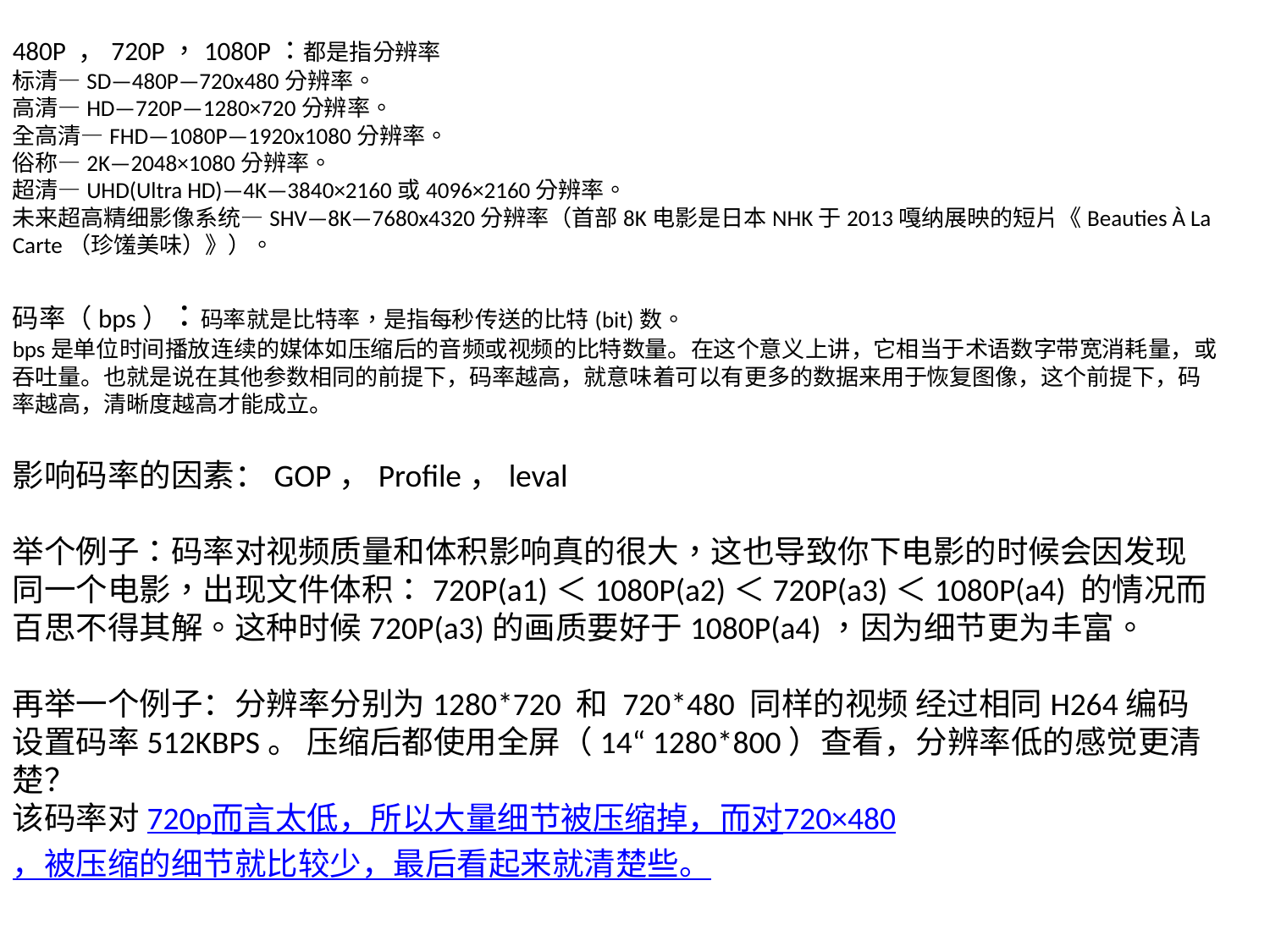

480P ，720P，1080P：都是指分辨率
标清—SD—480P—720x480分辨率。
高清—HD—720P—1280×720分辨率。
全高清—FHD—1080P—1920x1080分辨率。
俗称—2K—2048×1080分辨率。
超清—UHD(Ultra HD)—4K—3840×2160或4096×2160分辨率。
未来超高精细影像系统—SHV—8K—7680x4320分辨率（首部8K电影是日本NHK于2013嘎纳展映的短片《Beauties À La Carte（珍馐美味）》）。

码率（bps）：码率就是比特率，是指每秒传送的比特(bit)数。
bps是单位时间播放连续的媒体如压缩后的音频或视频的比特数量。在这个意义上讲，它相当于术语数字带宽消耗量，或吞吐量。也就是说在其他参数相同的前提下，码率越高，就意味着可以有更多的数据来用于恢复图像，这个前提下，码率越高，清晰度越高才能成立。

影响码率的因素：GOP，Profile，leval

举个例子：码率对视频质量和体积影响真的很大，这也导致你下电影的时候会因发现同一个电影，出现文件体积：720P(a1)＜1080P(a2)＜720P(a3)＜1080P(a4) 的情况而百思不得其解。这种时候720P(a3)的画质要好于1080P(a4)，因为细节更为丰富。

再举一个例子：分辨率分别为1280*720 和 720*480 同样的视频 经过相同H264编码 设置码率512KBPS。 压缩后都使用全屏（14“ 1280*800）查看，分辨率低的感觉更清楚？
该码率对720p而言太低，所以大量细节被压缩掉，而对720×480，被压缩的细节就比较少，最后看起来就清楚些。